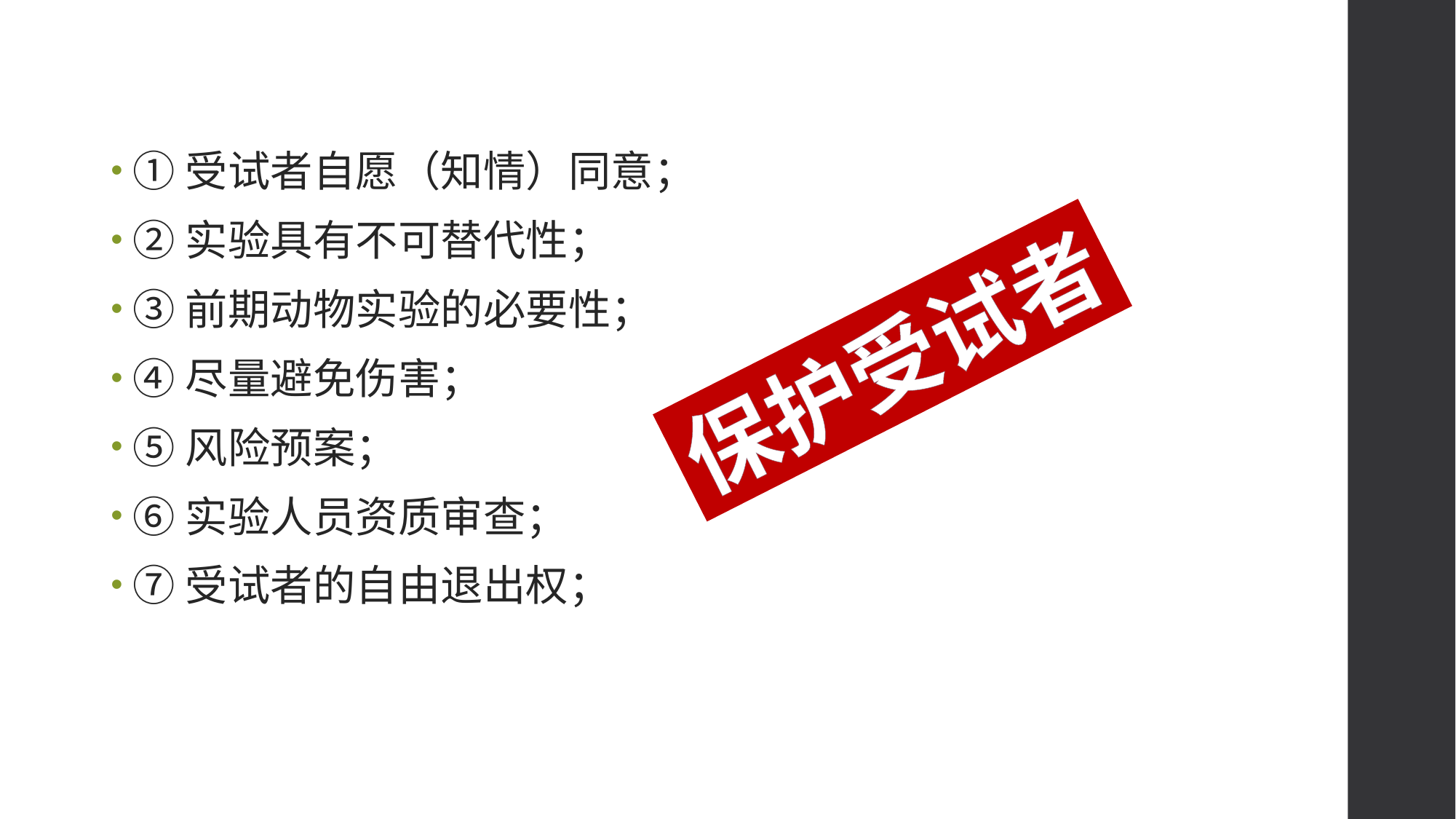

①受试者自愿（知情）同意；
②实验具有不可替代性；
③前期动物实验的必要性；
④尽量避免伤害；
⑤风险预案；
⑥实验人员资质审查；
⑦受试者的自由退出权；

保护受试者